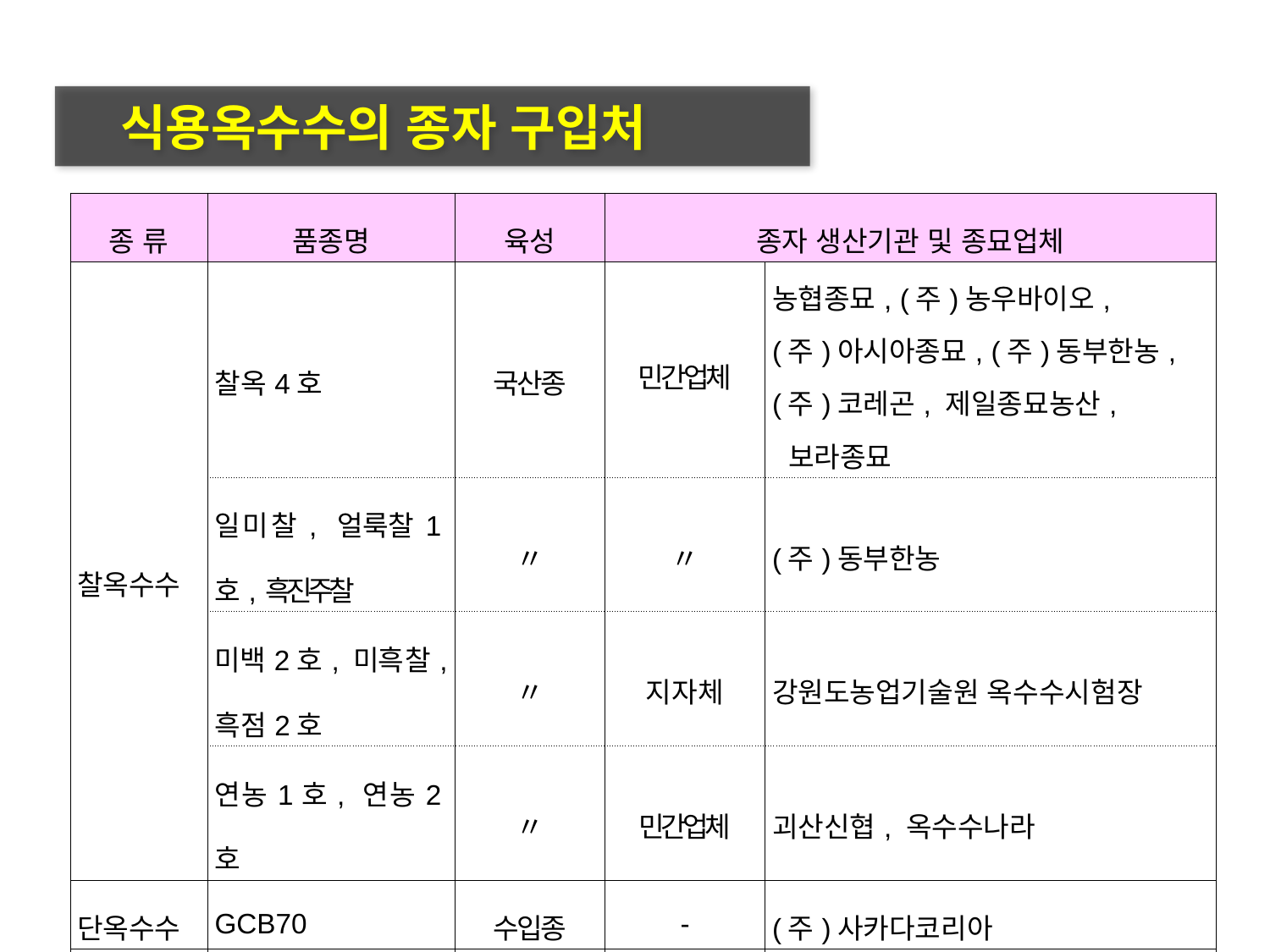

식용옥수수의 종자 구입처
| 종 류 | 품종명 | 육성 | 종자 생산기관 및 종묘업체 |  |
| --- | --- | --- | --- | --- |
| 찰옥수수 | 찰옥4호 | 국산종 | 민간업체 | 농협종묘, (주)농우바이오, (주)아시아종묘, (주)동부한농, (주)코레곤, 제일종묘농산, 보라종묘 |
|  | 일미찰, 얼룩찰1호, 흑진주찰 | 〃 | 〃 | (주)동부한농 |
|  | 미백2호, 미흑찰, 흑점2호 | 〃 | 지자체 | 강원도농업기술원 옥수수시험장 |
|  | 연농1호, 연농2호 | 〃 | 민간업체 | 괴산신협, 옥수수나라 |
| 단옥수수 | GCB70 | 수입종 | - | (주)사카다코리아 |
| 초당옥수수 | 감미옥 | 국산종 | 지자체 | 경상북도농업기술원 |
| 팝콘옥수수 | 오륜팝콘 | 〃 | 〃 | 강원도농업기술원 옥수수시험장 |